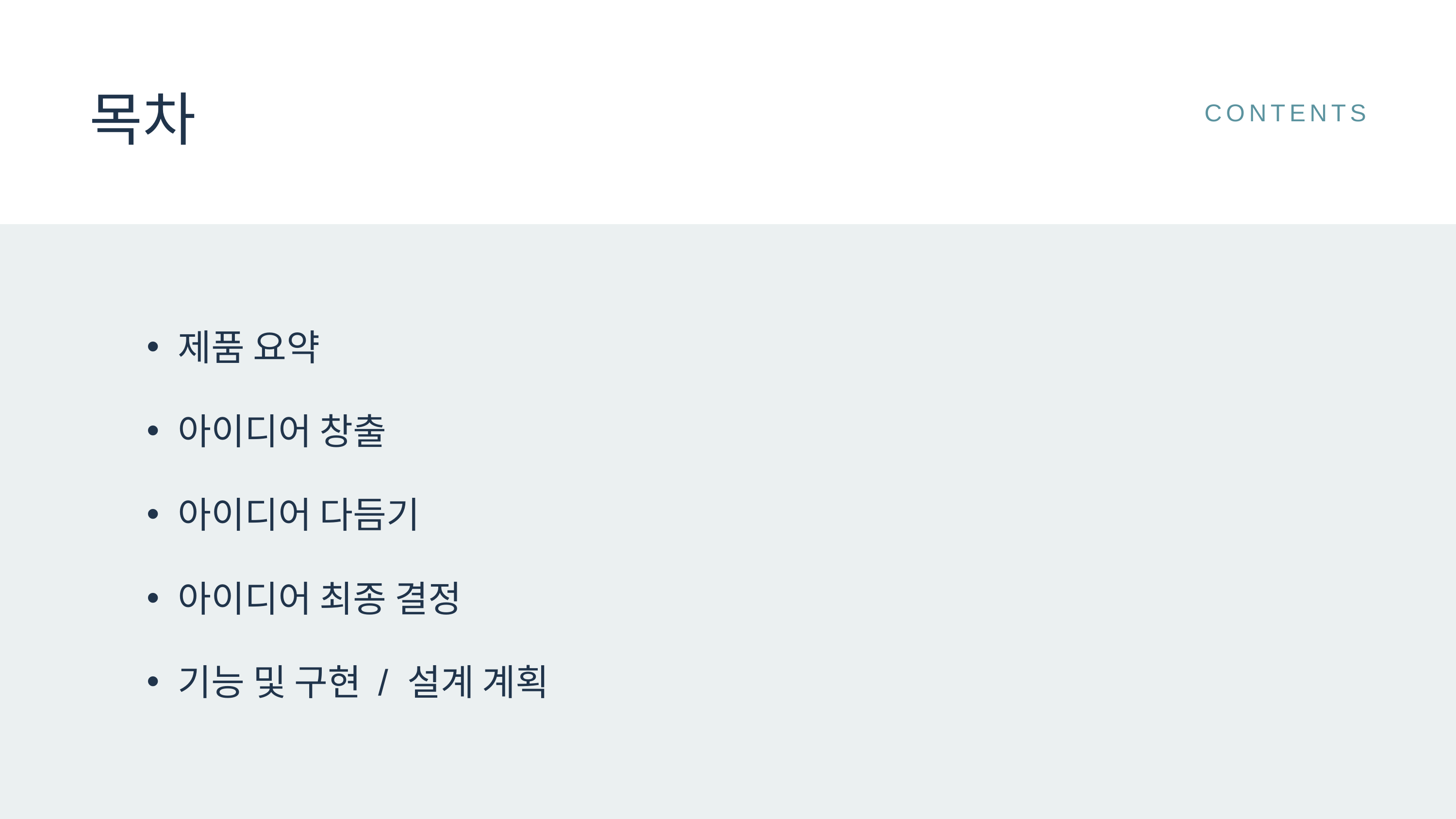

목차
CONTENTS

제품 요약
아이디어 창출
아이디어 다듬기
아이디어 최종 결정
기능 및 구현 / 설계 계획